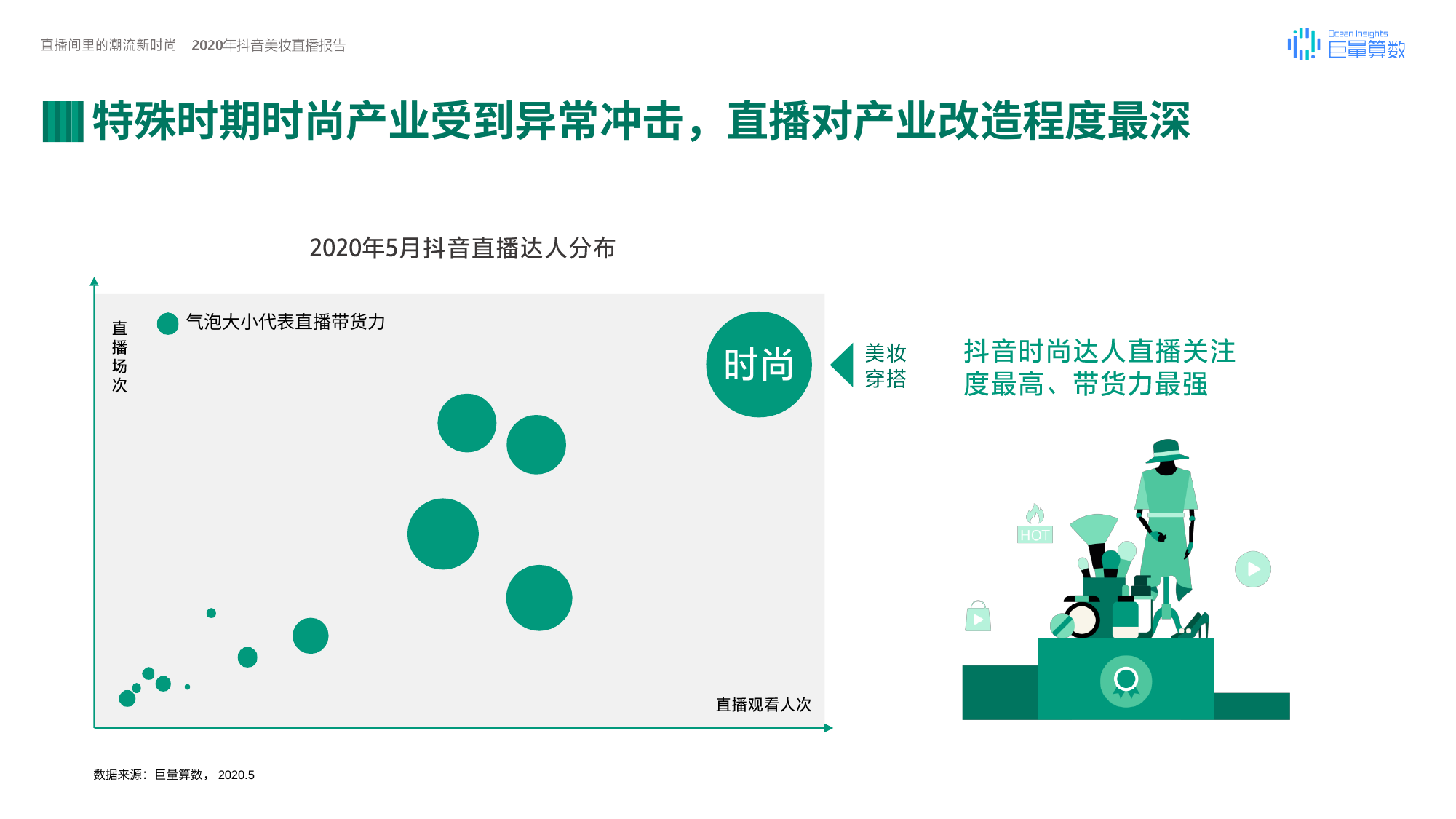

# 特殊时期时尚产业受到异常冲击，直播对产业改造程度最深

气泡大小代表直播带货力

数据来源：巨量算数，2020.5